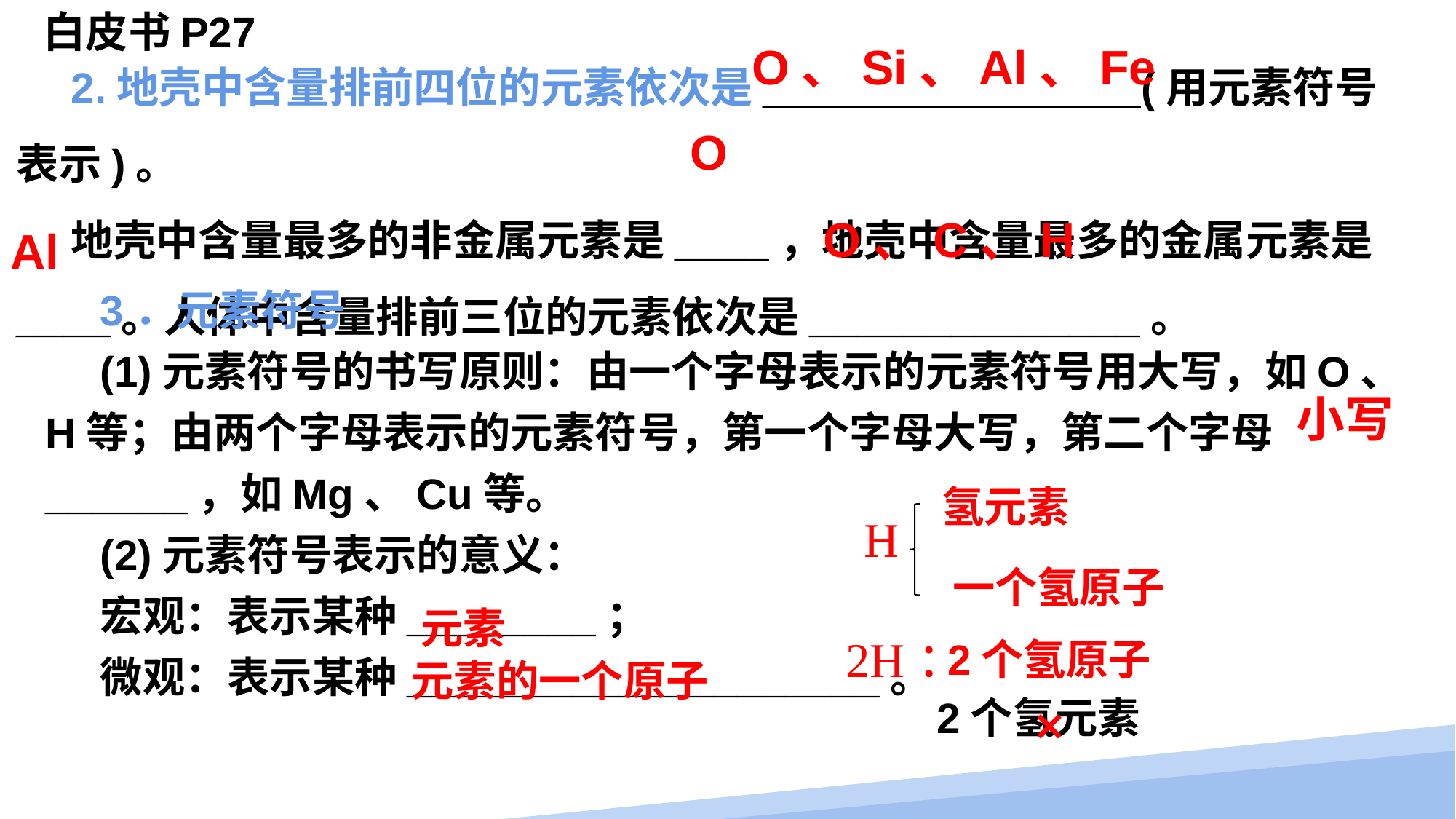

白皮书P27
O、Si、Al、Fe
2.地壳中含量排前四位的元素依次是________________(用元素符号表示)。
地壳中含量最多的非金属元素是____，地壳中含量最多的金属元素是____。人体中含量排前三位的元素依次是______________。

O
O、C、H
Al
3．元素符号
(1)元素符号的书写原则：由一个字母表示的元素符号用大写，如O、H等；由两个字母表示的元素符号，第一个字母大写，第二个字母______，如Mg、Cu等。
(2)元素符号表示的意义：
宏观：表示某种________；
微观：表示某种____________________。
小写
氢元素
H

一个氢原子
元素
元素的一个原子
2H：
2个氢原子
2个氢元素
❌